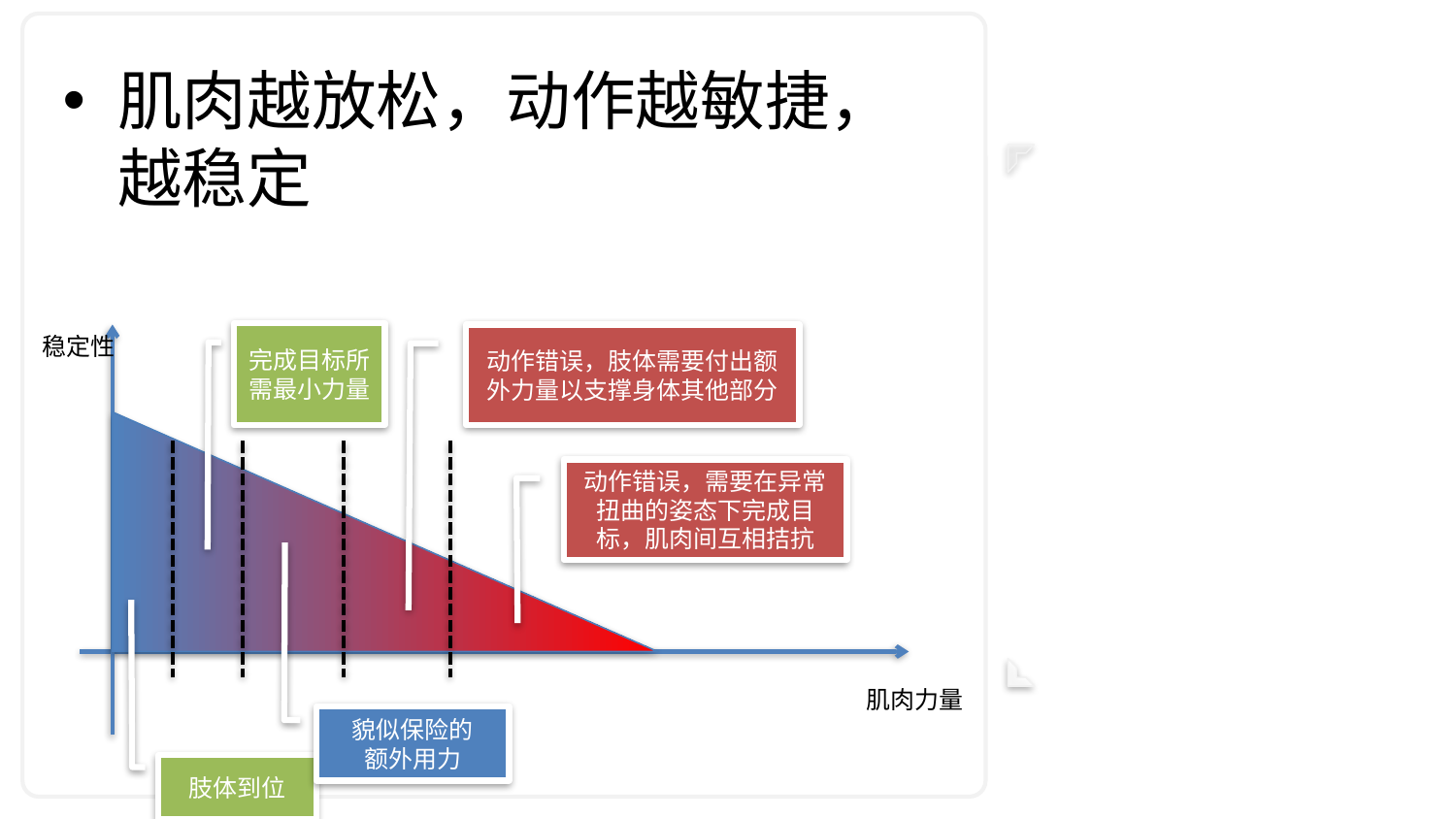

肌肉越放松，动作越敏捷，越稳定
完成目标所需最小力量
稳定性
动作错误，肢体需要付出额外力量以支撑身体其他部分

动作错误，需要在异常扭曲的姿态下完成目标，肌肉间互相拮抗
肌肉力量
貌似保险的
额外用力
肢体到位